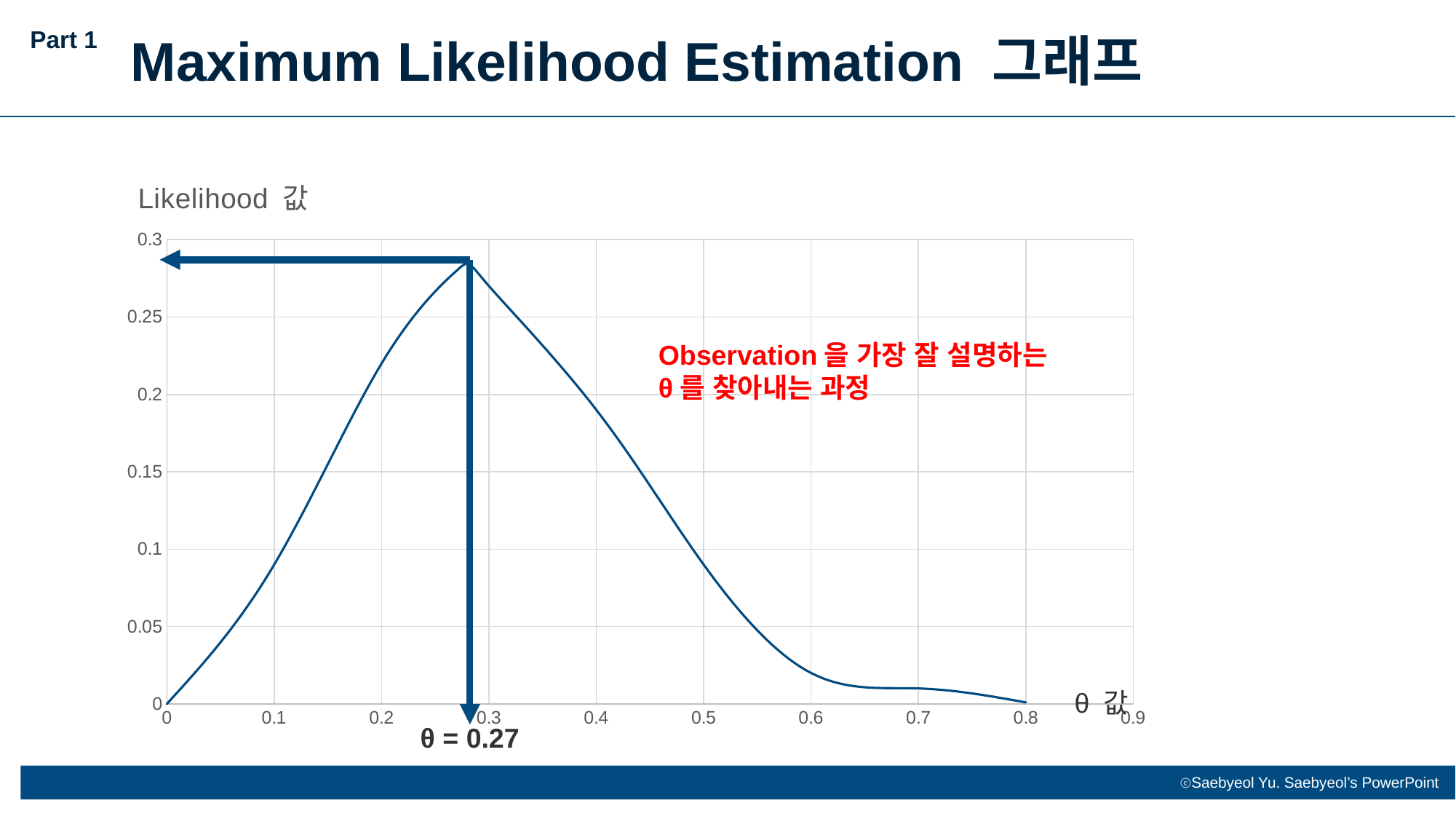

Part 1
Maximum Likelihood Estimation 그래프

### Chart: Likelihood 값

| Category | Y 값 |
|---|---|
Observation을 가장 잘 설명하는
θ를 찾아내는 과정
θ 값
θ = 0.27